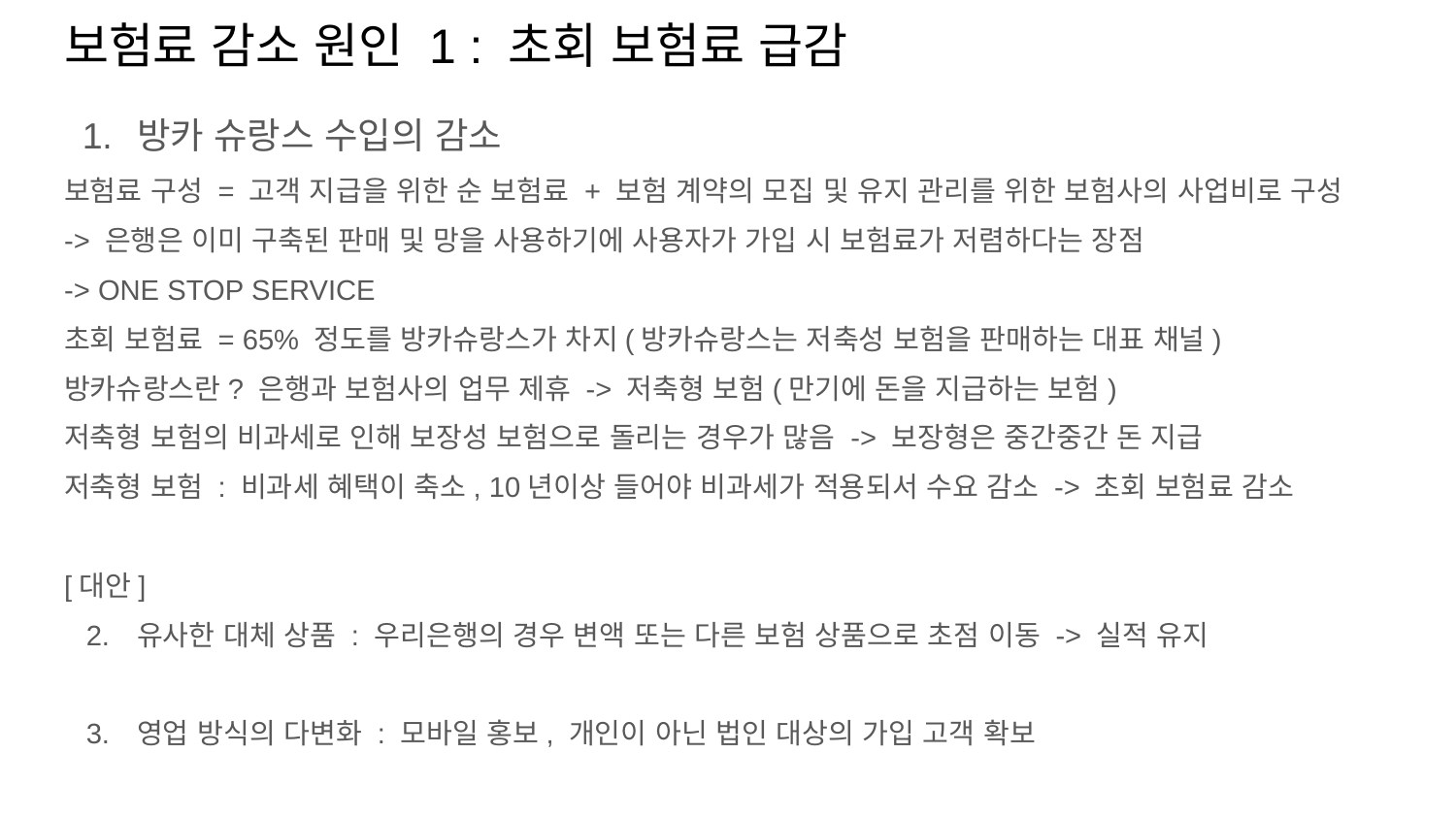

# 보험료 감소 원인 1 : 초회 보험료 급감
방카 슈랑스 수입의 감소
보험료 구성 = 고객 지급을 위한 순 보험료 + 보험 계약의 모집 및 유지 관리를 위한 보험사의 사업비로 구성
-> 은행은 이미 구축된 판매 및 망을 사용하기에 사용자가 가입 시 보험료가 저렴하다는 장점
-> ONE STOP SERVICE
초회 보험료 = 65% 정도를 방카슈랑스가 차지(방카슈랑스는 저축성 보험을 판매하는 대표 채널)
방카슈랑스란? 은행과 보험사의 업무 제휴 -> 저축형 보험(만기에 돈을 지급하는 보험)
저축형 보험의 비과세로 인해 보장성 보험으로 돌리는 경우가 많음 -> 보장형은 중간중간 돈 지급
저축형 보험 : 비과세 혜택이 축소, 10년이상 들어야 비과세가 적용되서 수요 감소 -> 초회 보험료 감소

[대안]
유사한 대체 상품 : 우리은행의 경우 변액 또는 다른 보험 상품으로 초점 이동 -> 실적 유지

영업 방식의 다변화 : 모바일 홍보, 개인이 아닌 법인 대상의 가입 고객 확보